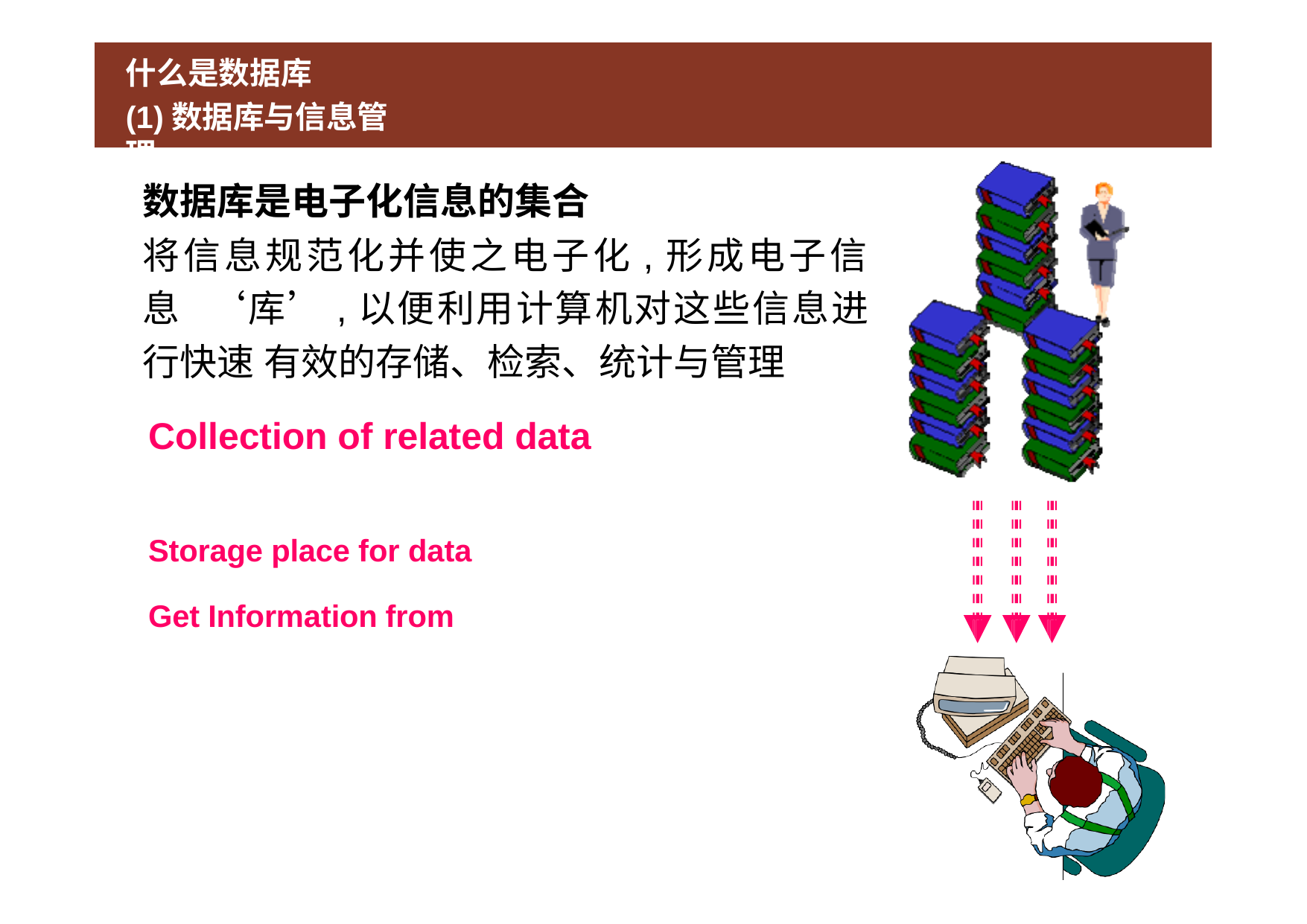

# 什么是数据库
(1)数据库与信息管理

数据库是电子化信息的集合
将信息规范化并使之电子化,形成电子信息  ‘库’,以便利用计算机对这些信息进行快速 有效的存储、检索、统计与管理
Collection of related data
Storage place for data
Get Information from